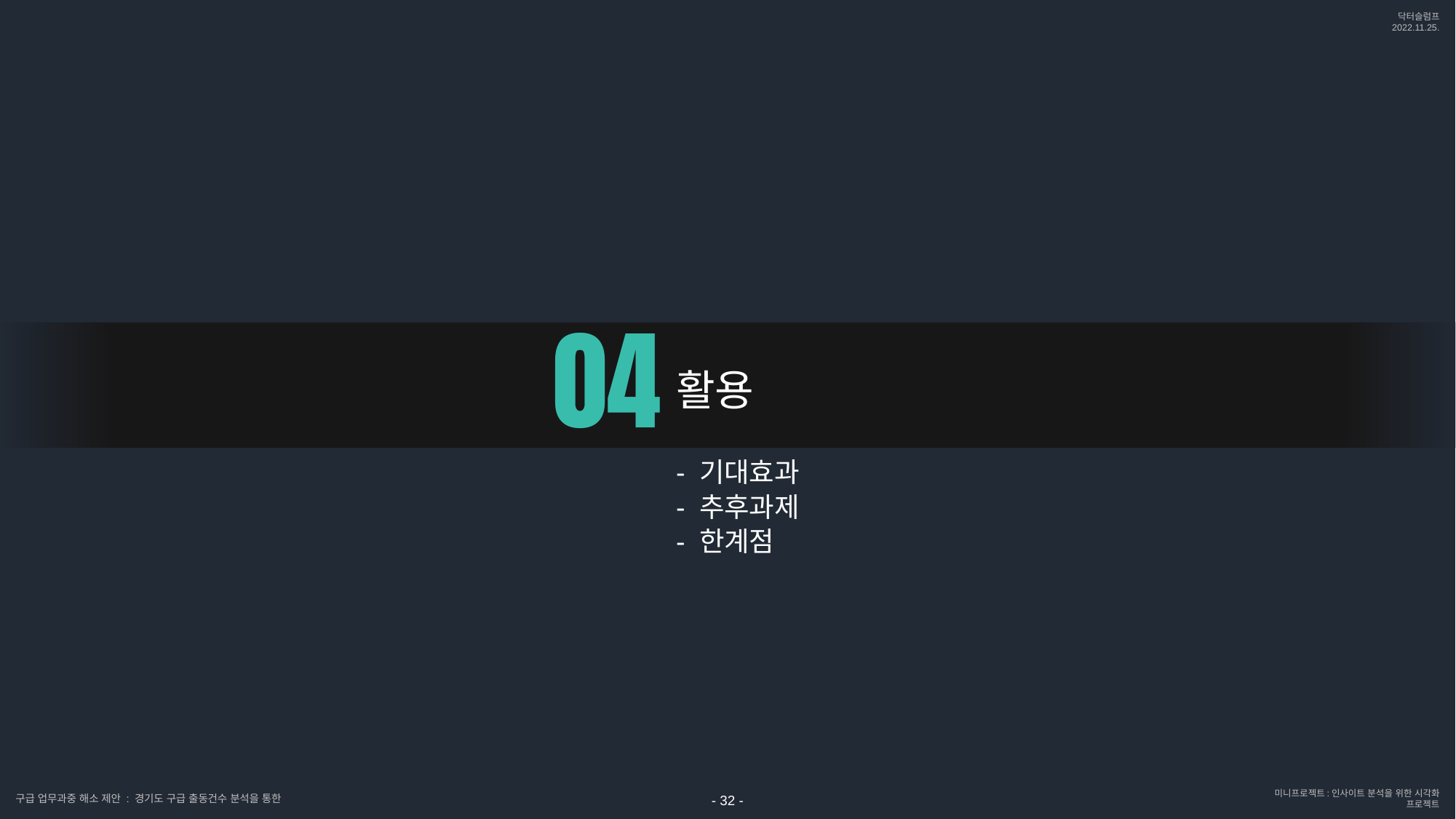

04
활용
- 기대효과
- 추후과제
- 한계점

- 32 -